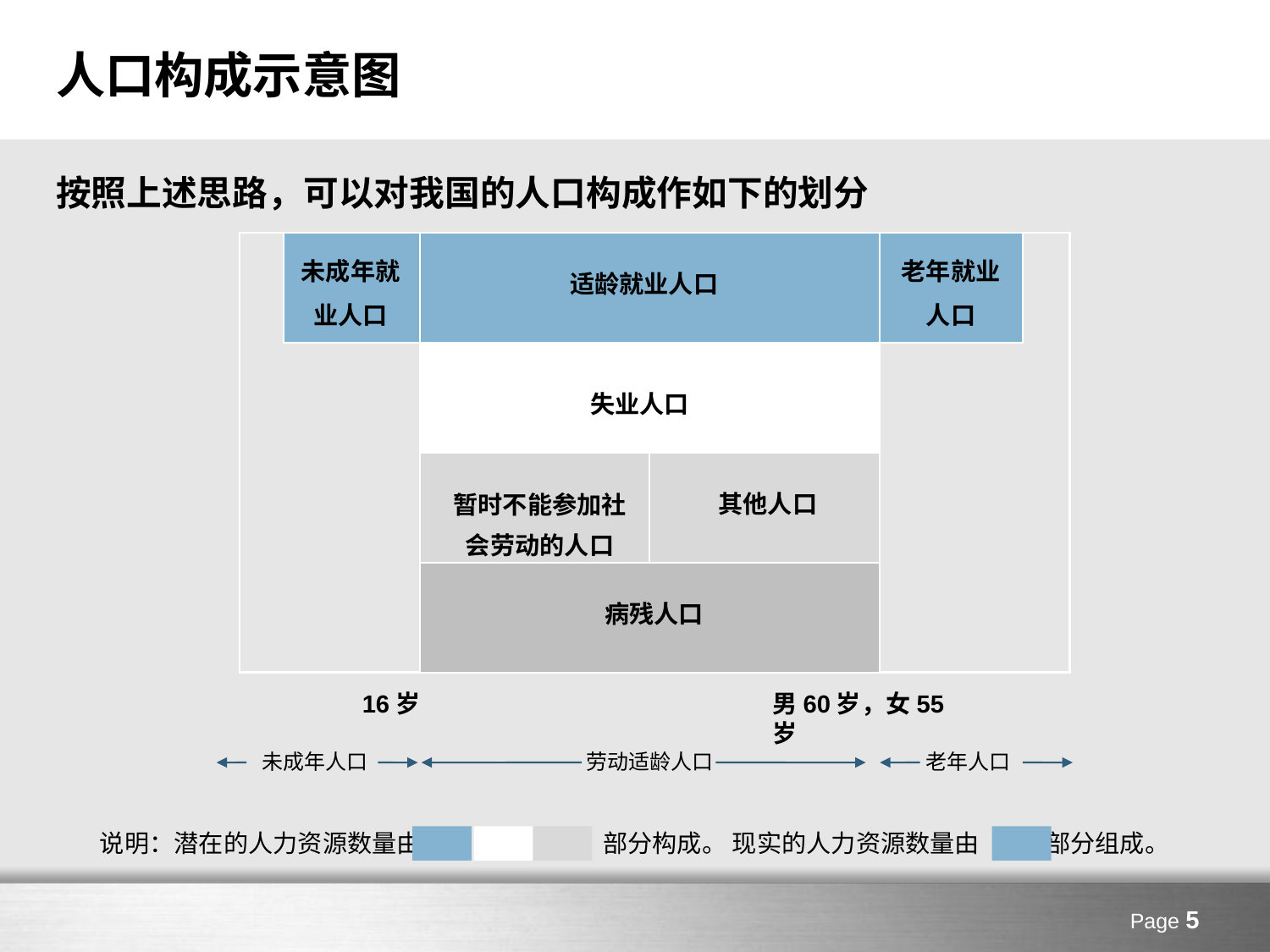

# 人口构成示意图
按照上述思路，可以对我国的人口构成作如下的划分

老年就业人口
未成年就业人口
适龄就业人口

失业人口

暂时不能参加社会劳动的人口
其他人口

病残人口
16岁
男60岁，女55岁
未成年人口
劳动适龄人口
老年人口

说明：潜在的人力资源数量由                                 部分构成。 现实的人力资源数量由            部分组成。

Page 5